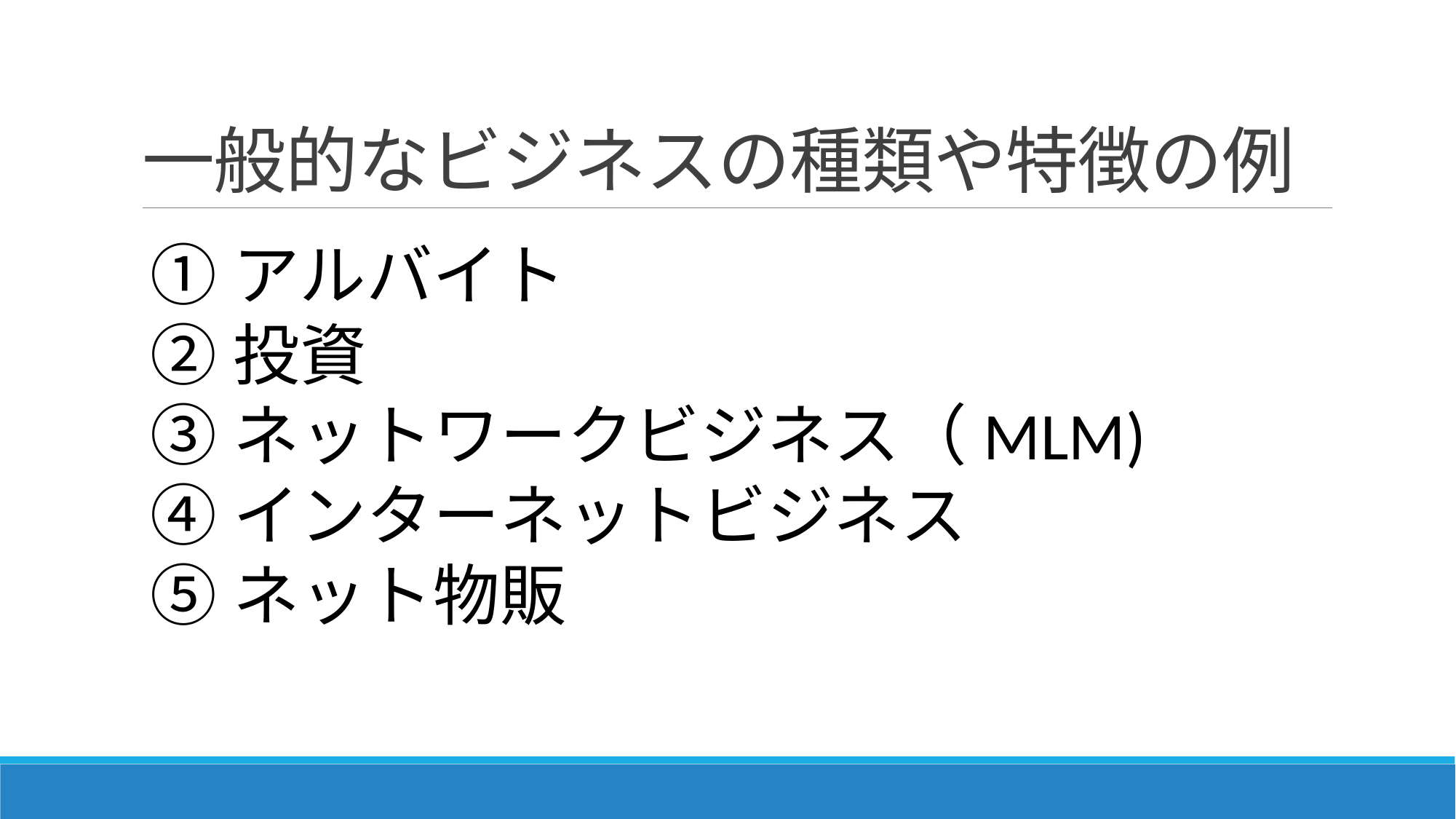

# 一般的なビジネスの種類や特徴の例
①アルバイト
②投資
③ネットワークビジネス（MLM)
④インターネットビジネス
⑤ネット物販